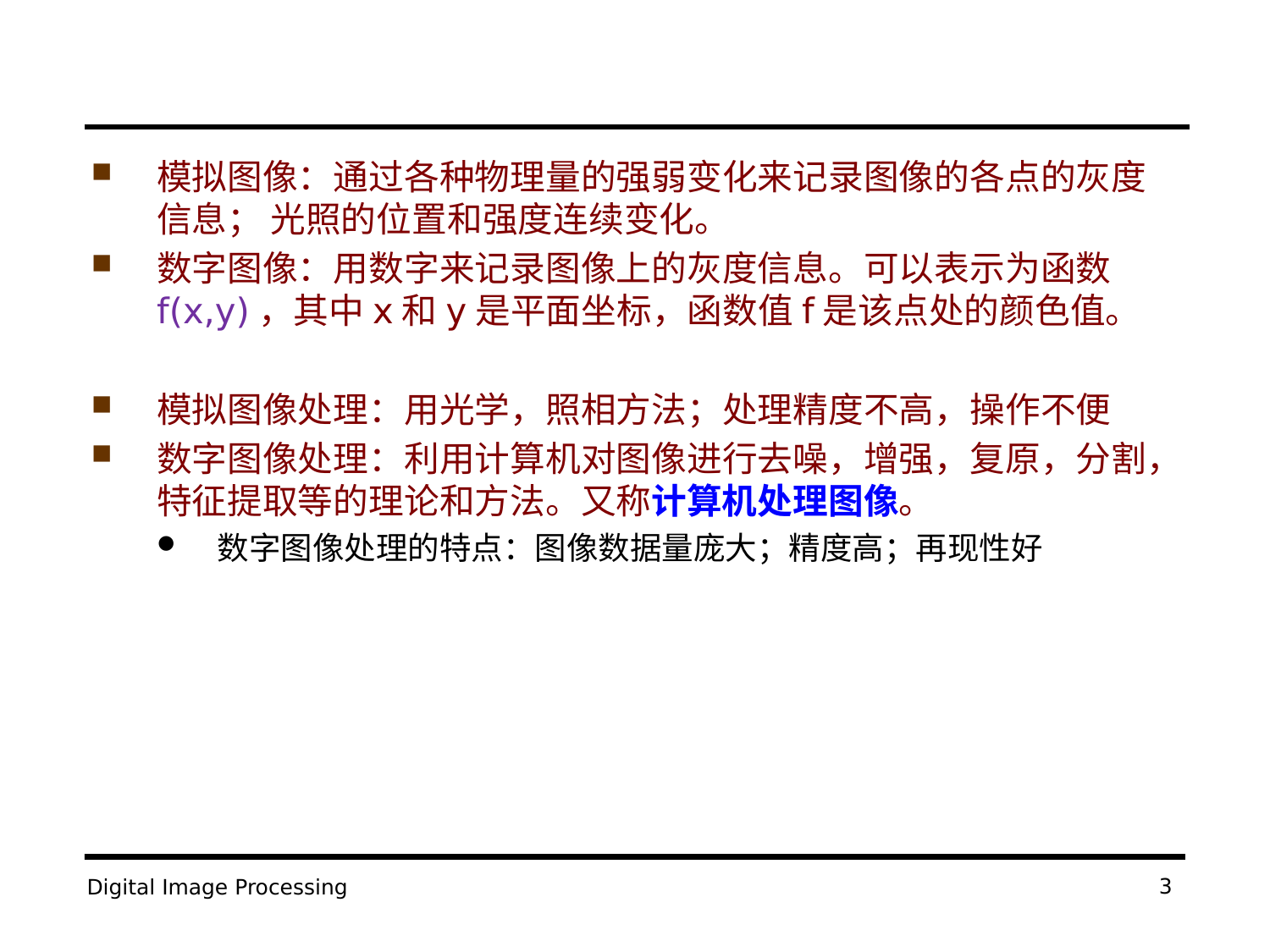

#
模拟图像：通过各种物理量的强弱变化来记录图像的各点的灰度信息； 光照的位置和强度连续变化。
数字图像：用数字来记录图像上的灰度信息。可以表示为函数f(x,y)，其中x和y是平面坐标，函数值f是该点处的颜色值。

模拟图像处理：用光学，照相方法；处理精度不高，操作不便
数字图像处理：利用计算机对图像进行去噪，增强，复原，分割，特征提取等的理论和方法。又称计算机处理图像。
数字图像处理的特点：图像数据量庞大；精度高；再现性好

3
Digital Image Processing